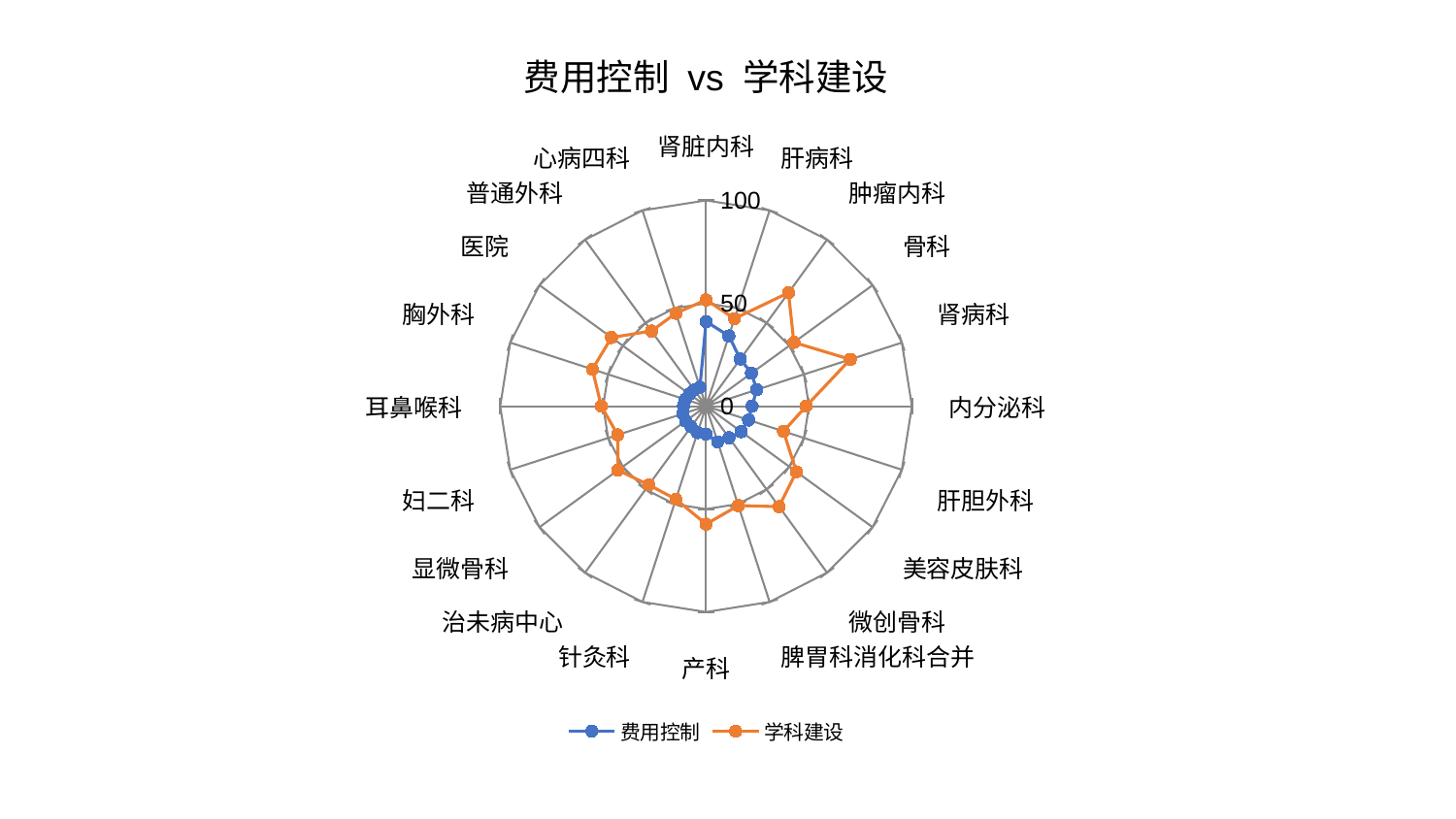

### Chart: 费用控制 vs 学科建设

| Category | 费用控制 | 学科建设 |
|---|---|---|
| 肾脏内科 | 41.12187550715768 | 51.673541952220944 |
| 肝病科 | 35.89610991140409 | 44.74411400754568 |
| 肿瘤内科 | 28.336431019676546 | 68.14761864006834 |
| 骨科 | 27.238631754078714 | 52.75021769150418 |
| 肾病科 | 25.896974700696326 | 73.6648607123021 |
| 内分泌科 | 22.359528333673072 | 48.61393911457596 |
| 肝胆外科 | 21.70591880075134 | 39.57280976348319 |
| 美容皮肤科 | 21.07178563132559 | 54.247817440673224 |
| 微创骨科 | 18.97191159160176 | 60.33997070335001 |
| 脾胃科消化科合并 | 18.22412605021536 | 50.783140627308825 |
| 产科 | 13.551038809933805 | 57.297106982043466 |
| 针灸科 | 13.485852576570748 | 47.51330217489818 |
| 治未病中心 | 12.36677532898936 | 47.29026090968744 |
| 显微骨科 | 12.288499125105526 | 52.89742090191057 |
| 妇二科 | 11.839469608396618 | 45.12243228168339 |
| 耳鼻喉科 | 10.978514442225608 | 50.88790151767146 |
| 胸外科 | 10.601286761681711 | 58.05519968206692 |
| 医院 | 9.988977781359775 | 56.787985787619725 |
| 普通外科 | 9.74110823843627 | 45.15141429740313 |
| 心病四科 | 9.681313396816448 | 47.4663037027004 |
107